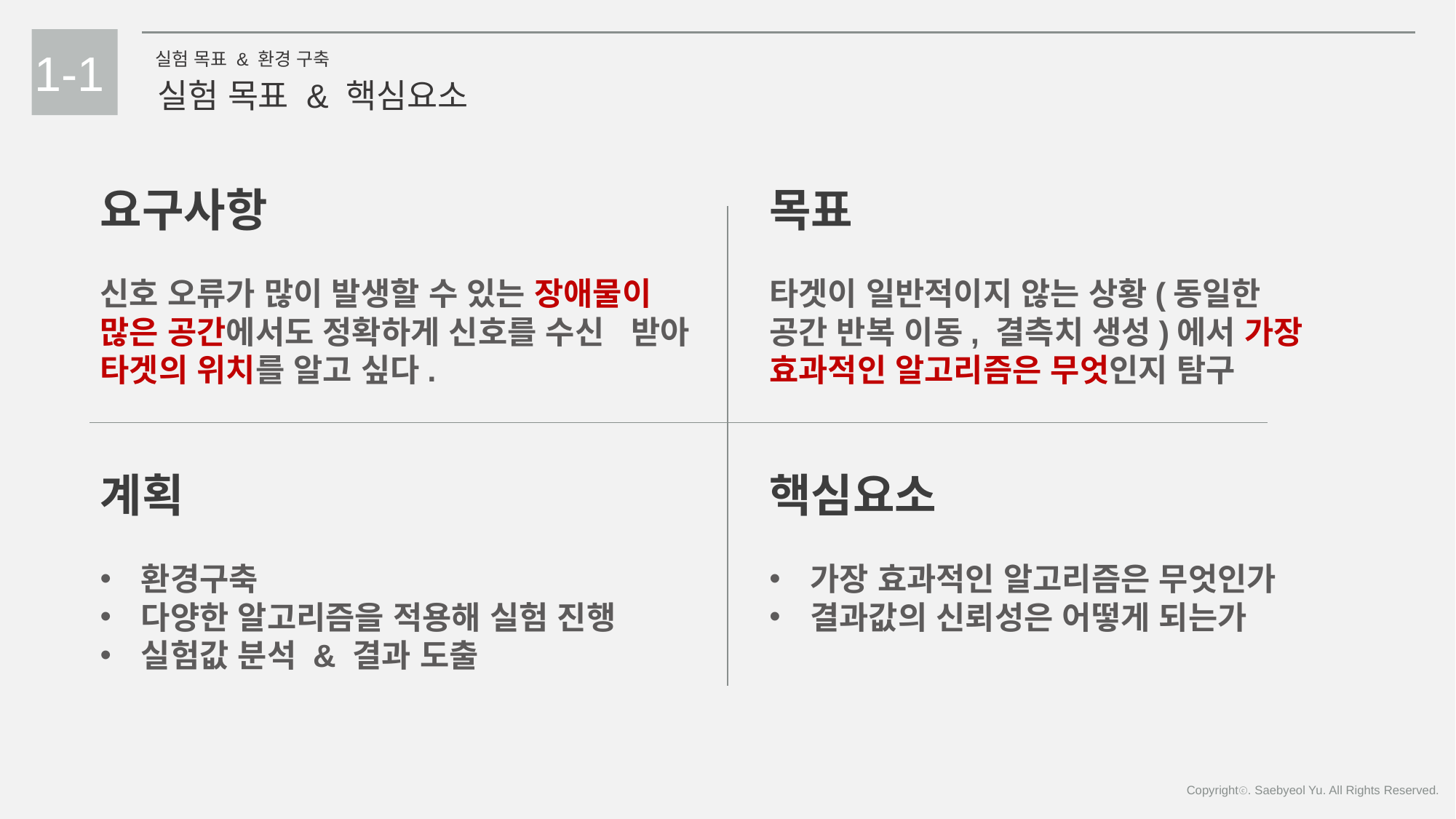

1-1
실험 목표 & 환경 구축
실험 목표 & 핵심요소
요구사항

신호 오류가 많이 발생할 수 있는 장애물이 많은 공간에서도 정확하게 신호를 수신   받아 타겟의 위치를 알고 싶다.
목표

타겟이 일반적이지 않는 상황(동일한 공간 반복 이동, 결측치 생성)에서 가장 효과적인 알고리즘은 무엇인지 탐구
핵심요소

가장 효과적인 알고리즘은 무엇인가
결과값의 신뢰성은 어떻게 되는가

계획

환경구축
다양한 알고리즘을 적용해 실험 진행
실험값 분석 & 결과 도출